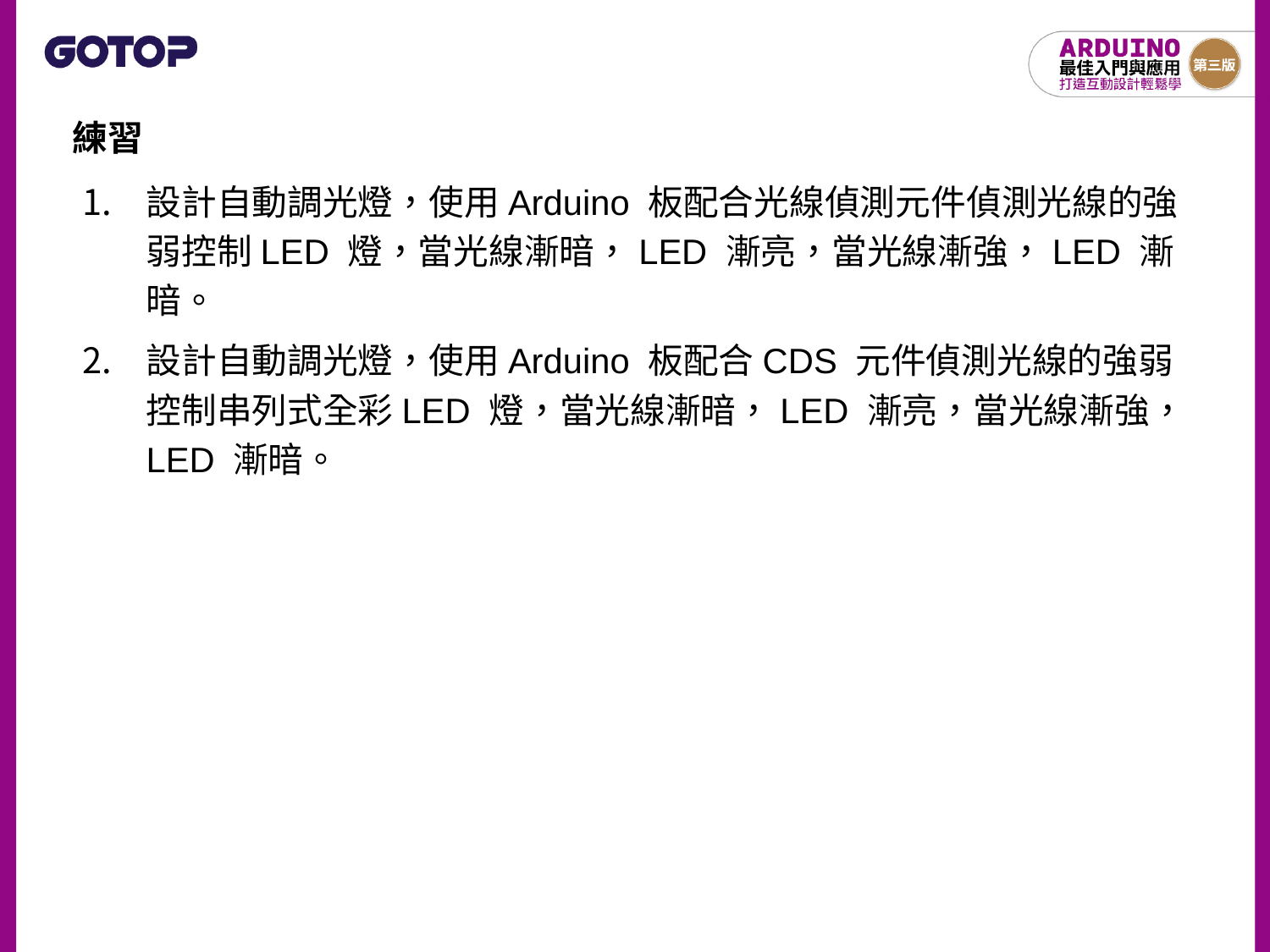

練習
設計自動調光燈，使用Arduino 板配合光線偵測元件偵測光線的強弱控制LED 燈，當光線漸暗，LED 漸亮，當光線漸強，LED 漸暗。
設計自動調光燈，使用Arduino 板配合CDS 元件偵測光線的強弱控制串列式全彩LED 燈，當光線漸暗，LED 漸亮，當光線漸強，LED 漸暗。